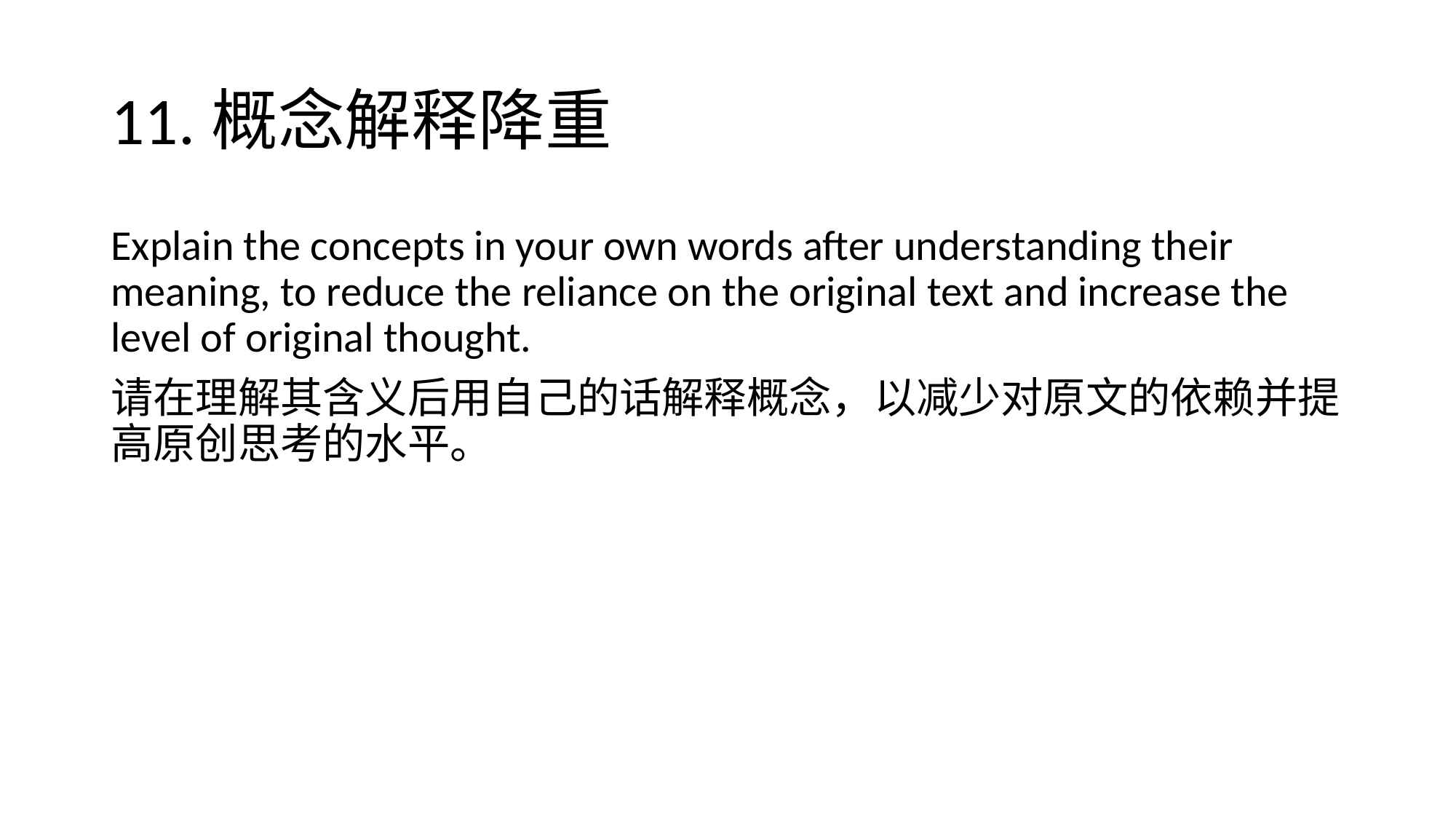

# 11.概念解释降重
Explain the concepts in your own words after understanding their meaning, to reduce the reliance on the original text and increase the level of original thought.
请在理解其含义后用自己的话解释概念，以减少对原文的依赖并提高原创思考的水平。